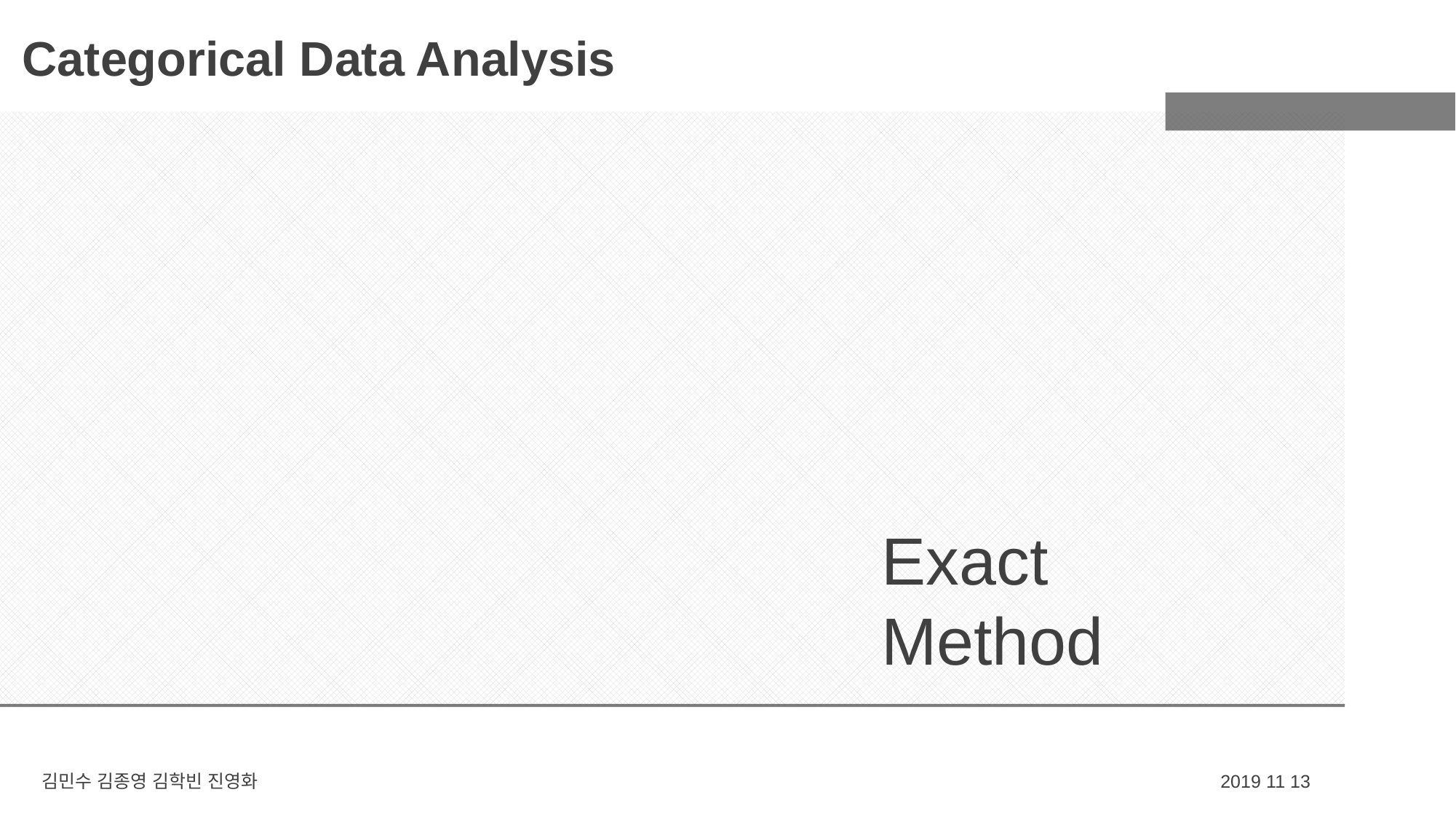

Categorical Data Analysis
Exact
Method
2019 11 13
김민수 김종영 김학빈 진영화